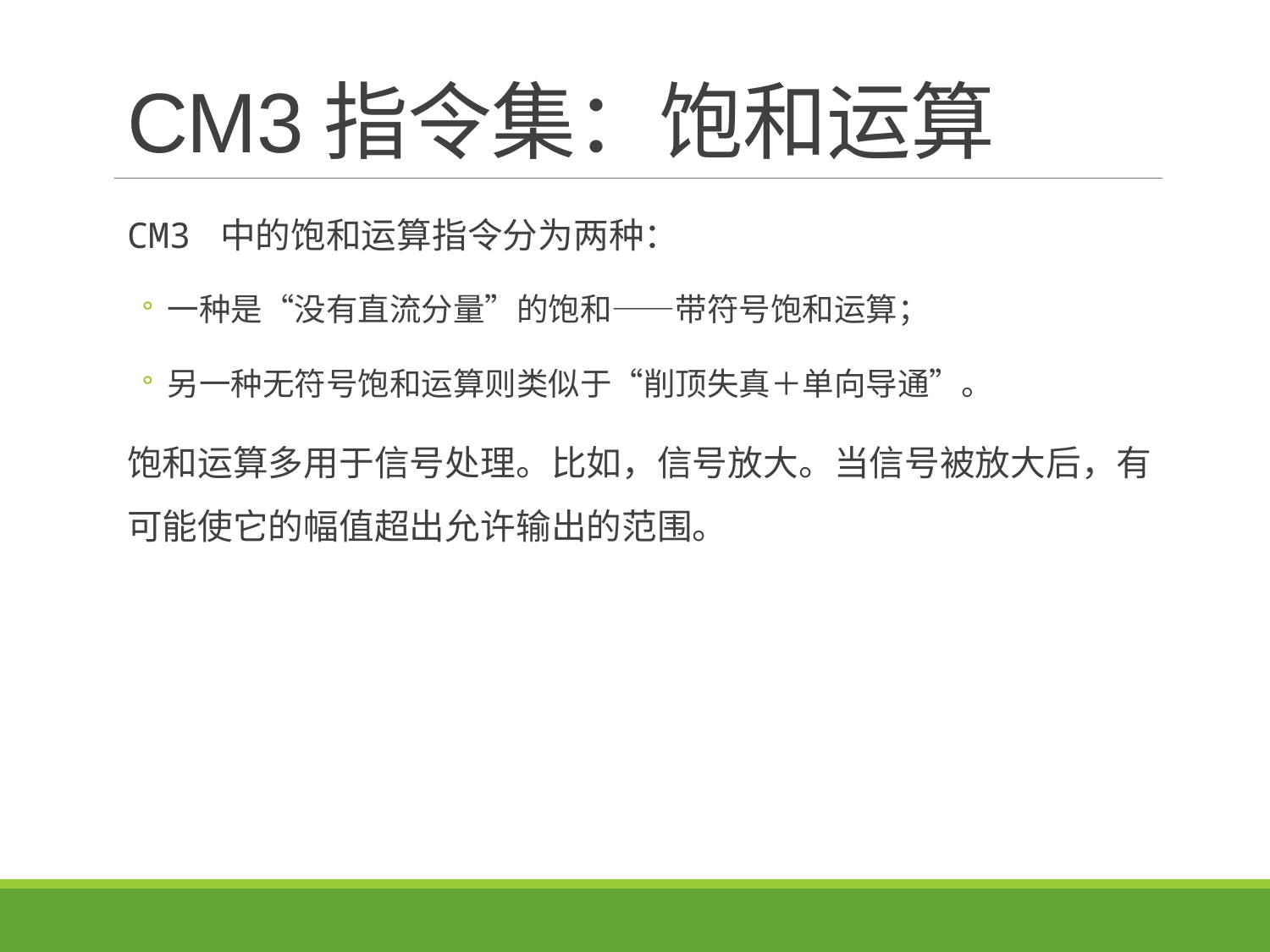

# CM3指令集：饱和运算
CM3 中的饱和运算指令分为两种：
一种是“没有直流分量”的饱和——带符号饱和运算；
另一种无符号饱和运算则类似于“削顶失真＋单向导通”。
饱和运算多用于信号处理。比如，信号放大。当信号被放大后，有可能使它的幅值超出允许输出的范围。